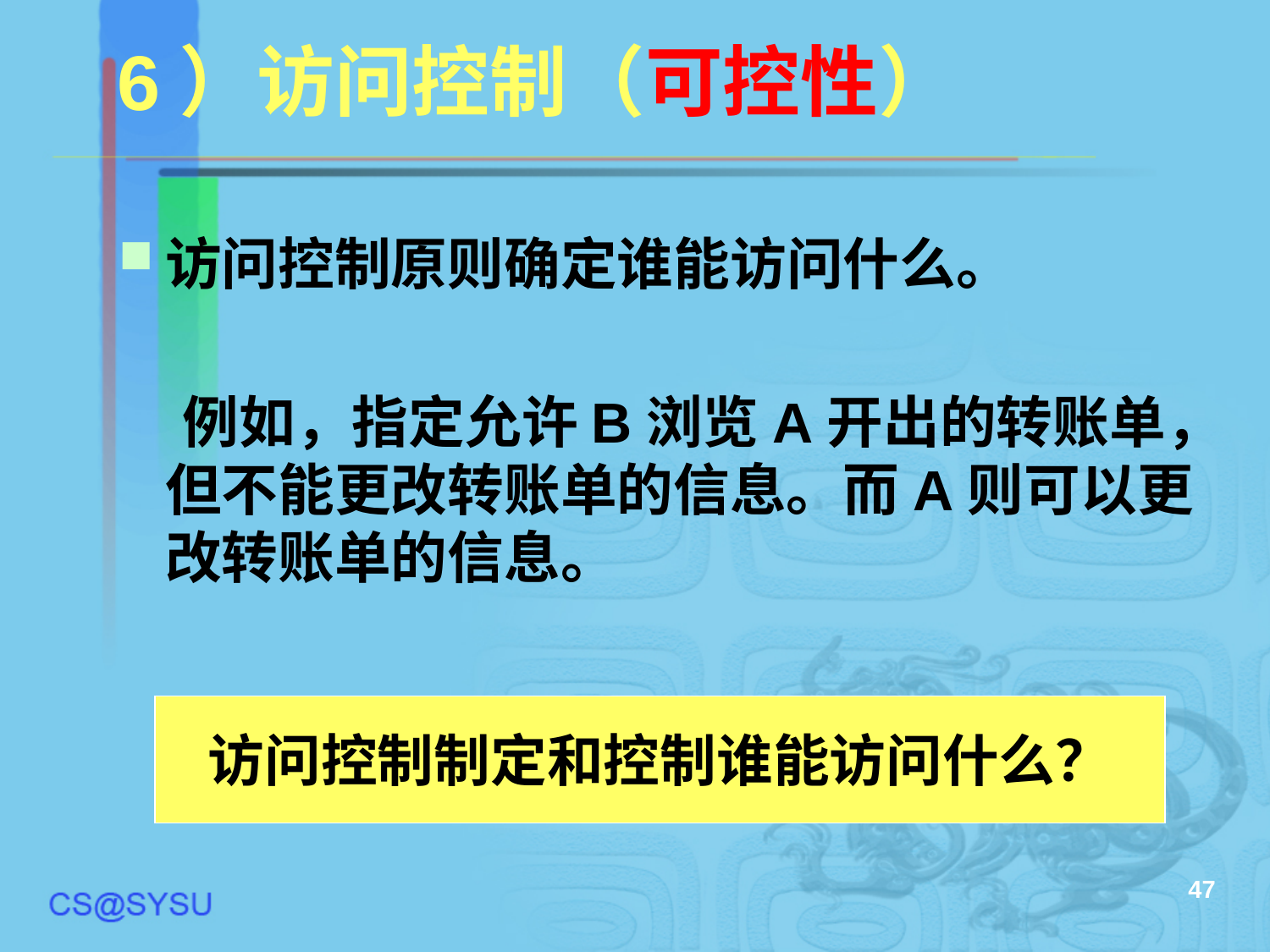

# 6）访问控制（可控性）
访问控制原则确定谁能访问什么。

    例如，指定允许B浏览A开出的转账单，但不能更改转账单的信息。而A则可以更改转账单的信息。

访问控制制定和控制谁能访问什么？

47
47